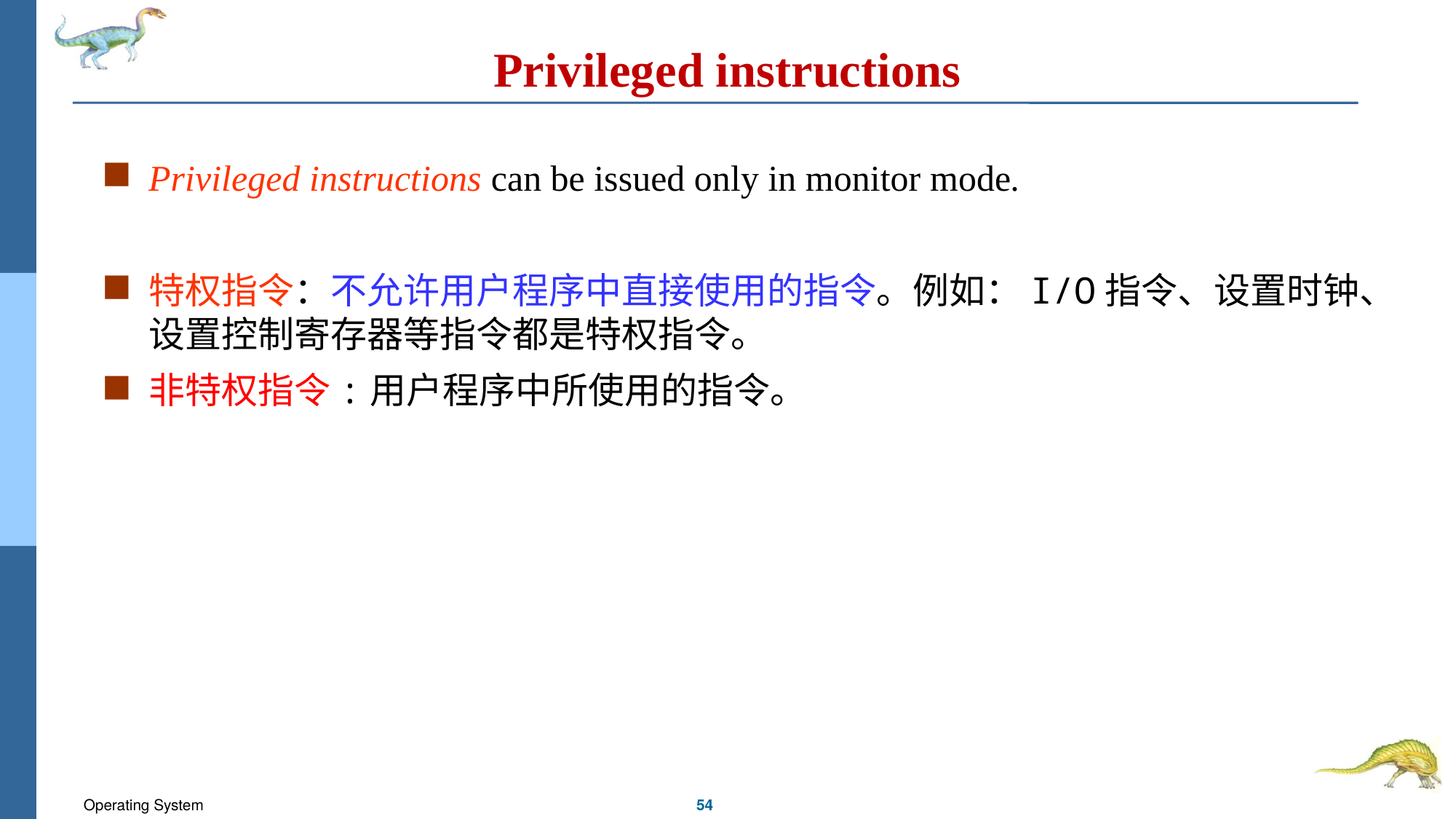

# Privileged instructions
Privileged instructions can be issued only in monitor mode.

特权指令：不允许用户程序中直接使用的指令。例如：I/O指令、设置时钟、设置控制寄存器等指令都是特权指令。
非特权指令:用户程序中所使用的指令。